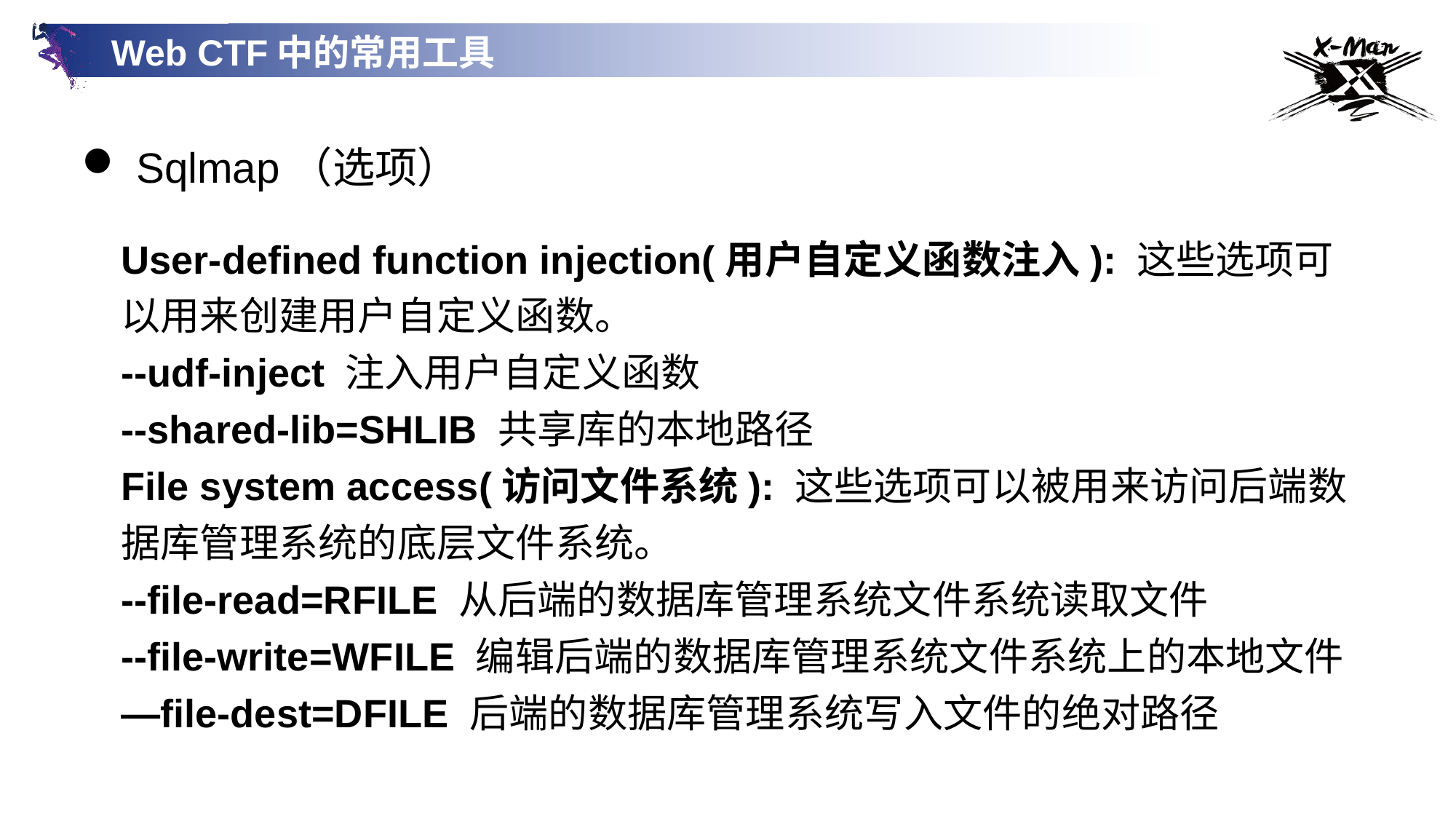

Web CTF中的常用工具
Sqlmap（选项）
User-defined function injection(用户自定义函数注入): 这些选项可以用来创建用户自定义函数。
--udf-inject 注入用户自定义函数
--shared-lib=SHLIB 共享库的本地路径
File system access(访问文件系统): 这些选项可以被用来访问后端数据库管理系统的底层文件系统。
--file-read=RFILE 从后端的数据库管理系统文件系统读取文件
--file-write=WFILE 编辑后端的数据库管理系统文件系统上的本地文件
—file-dest=DFILE 后端的数据库管理系统写入文件的绝对路径